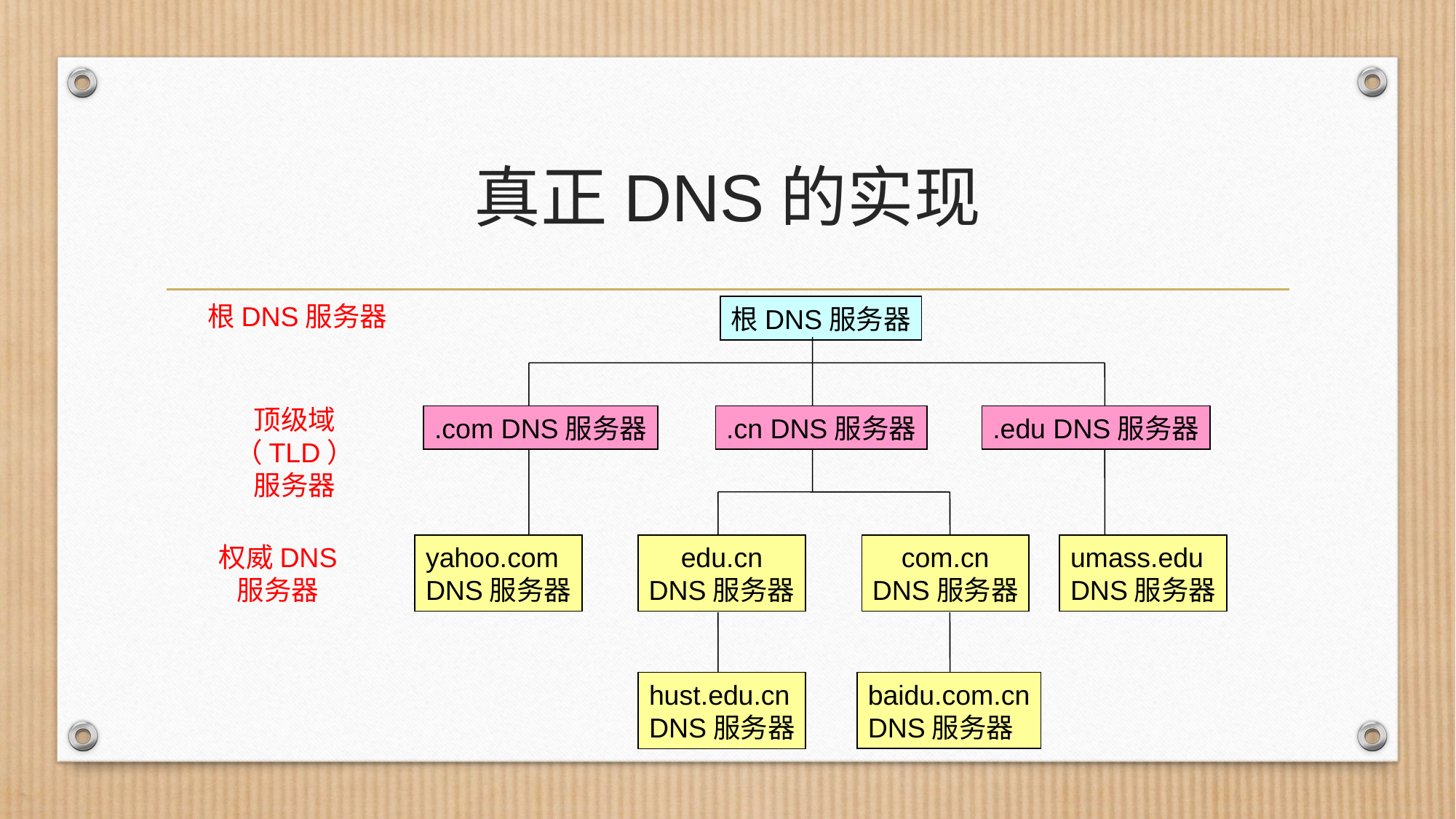

# 真正DNS的实现
根DNS服务器
根DNS服务器

顶级域（TLD）
服务器
.com DNS服务器
.cn DNS服务器
.edu DNS服务器

权威DNS
服务器
yahoo.com
DNS服务器
edu.cn
DNS服务器
com.cn
DNS服务器
umass.edu
DNS服务器

baidu.com.cn
DNS服务器
hust.edu.cn
DNS服务器